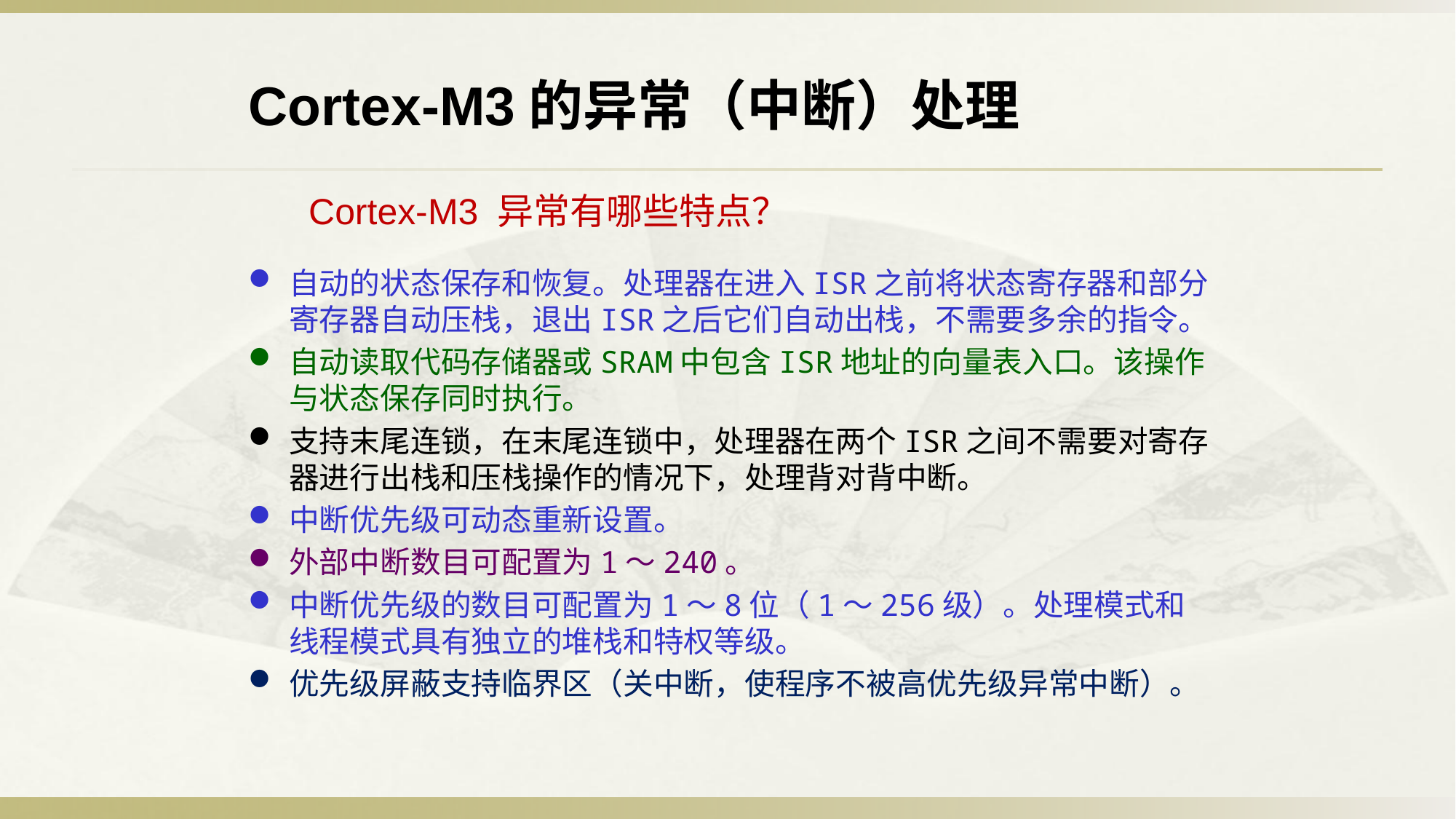

Cortex-M3的异常（中断）处理
Cortex-M3 异常有哪些特点？
自动的状态保存和恢复。处理器在进入ISR之前将状态寄存器和部分寄存器自动压栈，退出ISR之后它们自动出栈，不需要多余的指令。
自动读取代码存储器或SRAM中包含ISR地址的向量表入口。该操作与状态保存同时执行。
支持末尾连锁，在末尾连锁中，处理器在两个ISR之间不需要对寄存器进行出栈和压栈操作的情况下，处理背对背中断。
中断优先级可动态重新设置。
外部中断数目可配置为1～240。
中断优先级的数目可配置为1～8位（1～256级）。处理模式和线程模式具有独立的堆栈和特权等级。
优先级屏蔽支持临界区（关中断，使程序不被高优先级异常中断）。